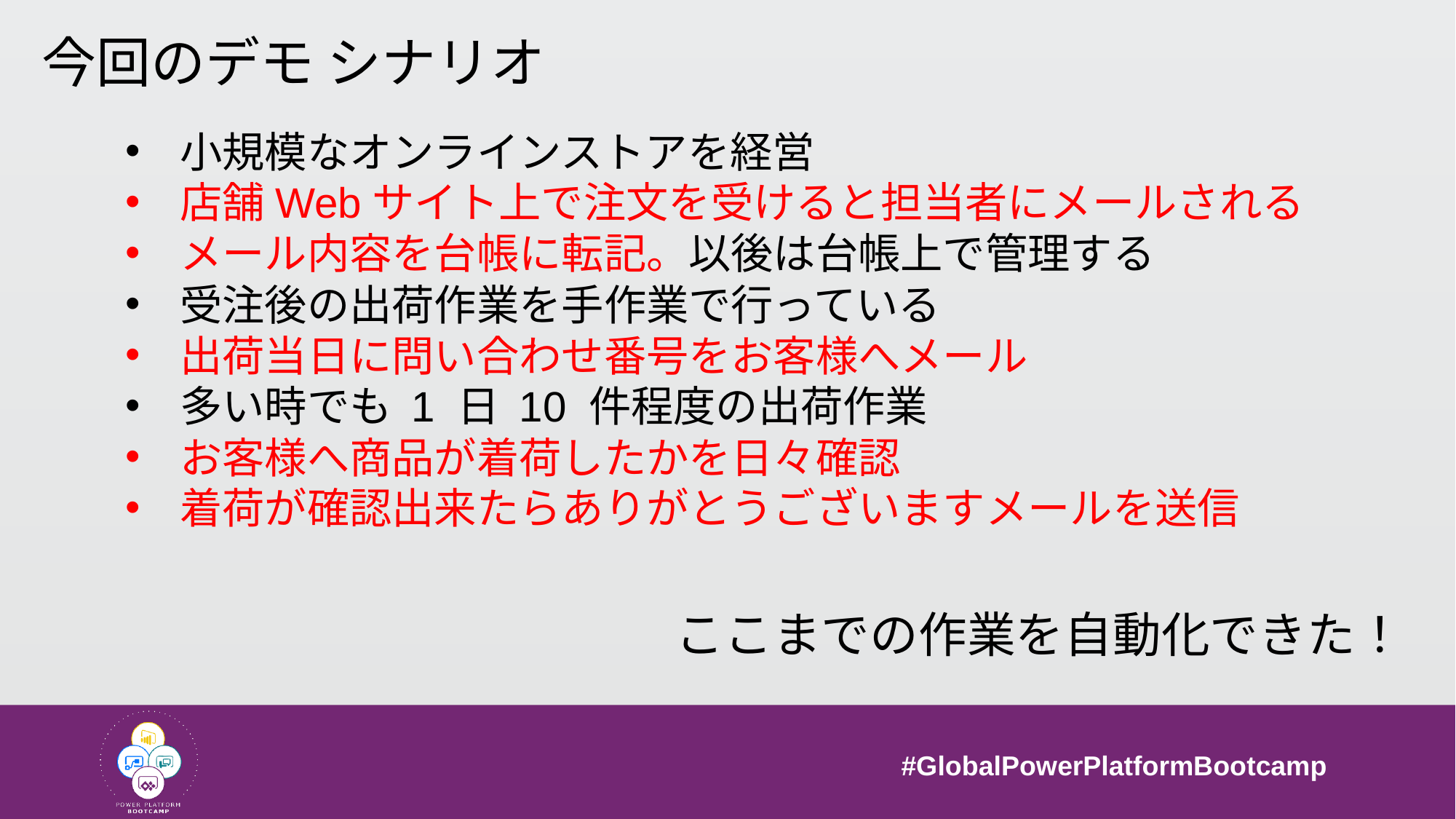

今回のデモ シナリオ
小規模なオンラインストアを経営
店舗Webサイト上で注文を受けると担当者にメールされる
メール内容を台帳に転記。以後は台帳上で管理する
受注後の出荷作業を手作業で行っている
出荷当日に問い合わせ番号をお客様へメール
多い時でも 1 日 10 件程度の出荷作業
お客様へ商品が着荷したかを日々確認
着荷が確認出来たらありがとうございますメールを送信
ここまでの作業を自動化できた！